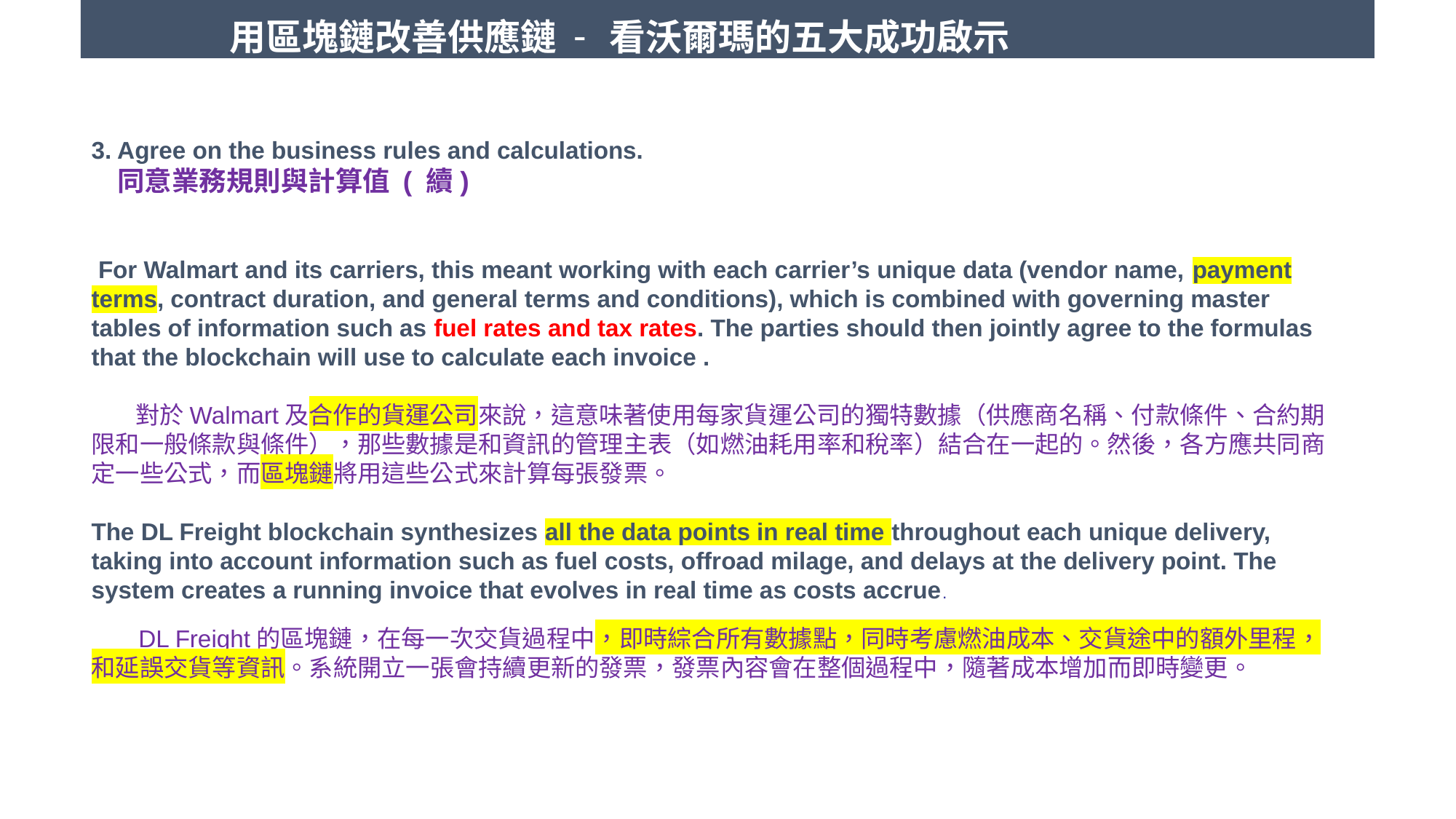

用區塊鏈改善供應鏈 - 看沃爾瑪的五大成功啟示

3. Agree on the business rules and calculations.                                                                                                           同意業務規則與計算值 ( 續)

 For Walmart and its carriers, this meant working with each carrier’s unique data (vendor name, payment terms, contract duration, and general terms and conditions), which is combined with governing master tables of information such as fuel rates and tax rates. The parties should then jointly agree to the formulas that the blockchain will use to calculate each invoice .

       對於Walmart及合作的貨運公司來說，這意味著使用每家貨運公司的獨特數據（供應商名稱、付款條件、合約期限和一般條款與條件），那些數據是和資訊的管理主表（如燃油耗用率和稅率）結合在一起的。然後，各方應共同商定一些公式，而區塊鏈將用這些公式來計算每張發票。

The DL Freight blockchain synthesizes all the data points in real time throughout each unique delivery, taking into account information such as fuel costs, offroad milage, and delays at the delivery point. The system creates a running invoice that evolves in real time as costs accrue.

       DL Freight的區塊鏈，在每一次交貨過程中，即時綜合所有數據點，同時考慮燃油成本、交貨途中的額外里程，和延誤交貨等資訊。系統開立一張會持續更新的發票，發票內容會在整個過程中，隨著成本增加而即時變更。